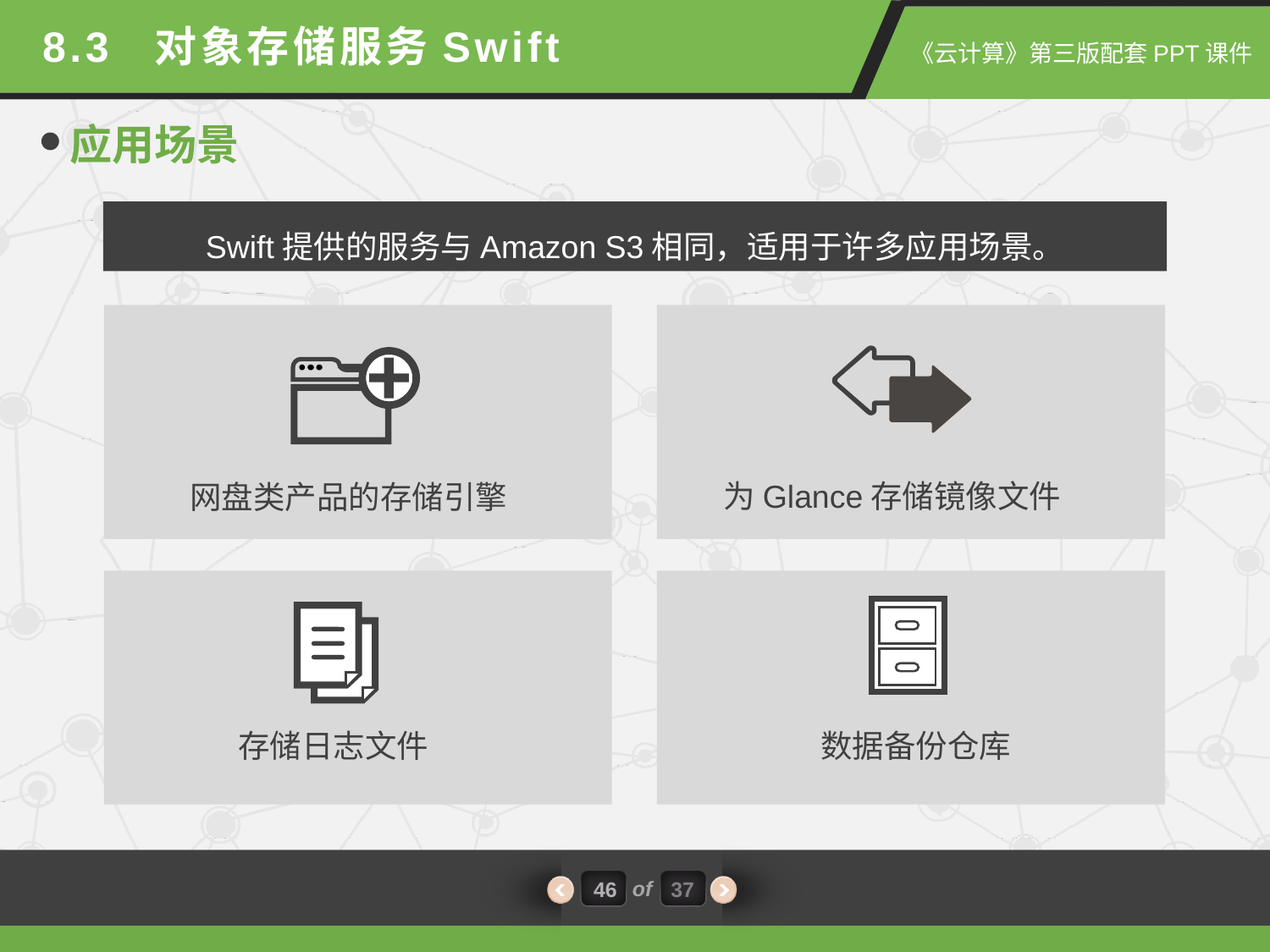

8.3  对象存储服务Swift
应用场景

Swift提供的服务与Amazon S3相同，适用于许多应用场景。

为Glance存储镜像文件
网盘类产品的存储引擎

存储日志文件
数据备份仓库
46